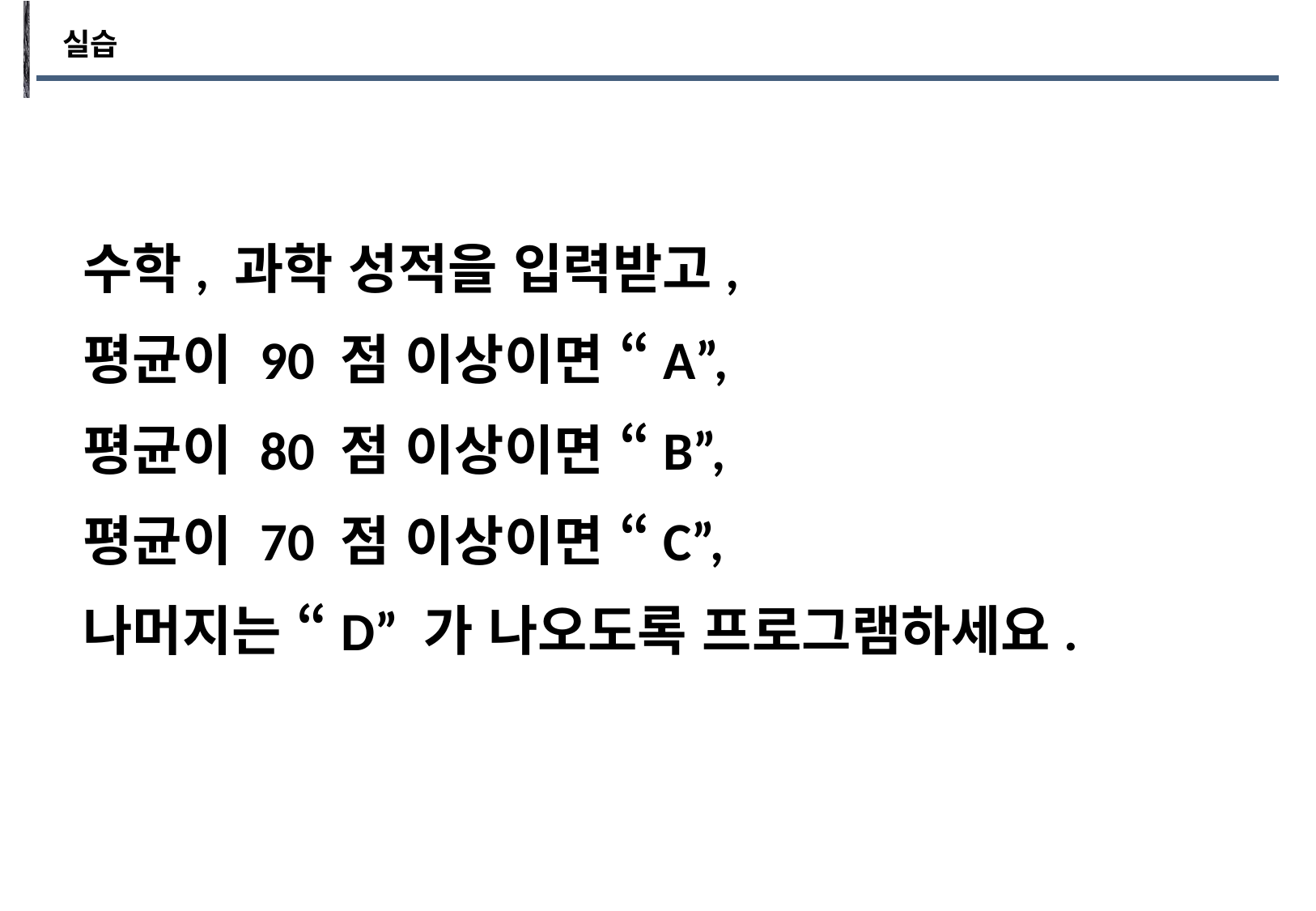

실습

수학, 과학 성적을 입력받고,
평균이 90 점 이상이면 “A”,
평균이 80 점 이상이면 “B”,
평균이 70 점 이상이면 “C”,
나머지는 “D” 가 나오도록 프로그램하세요.